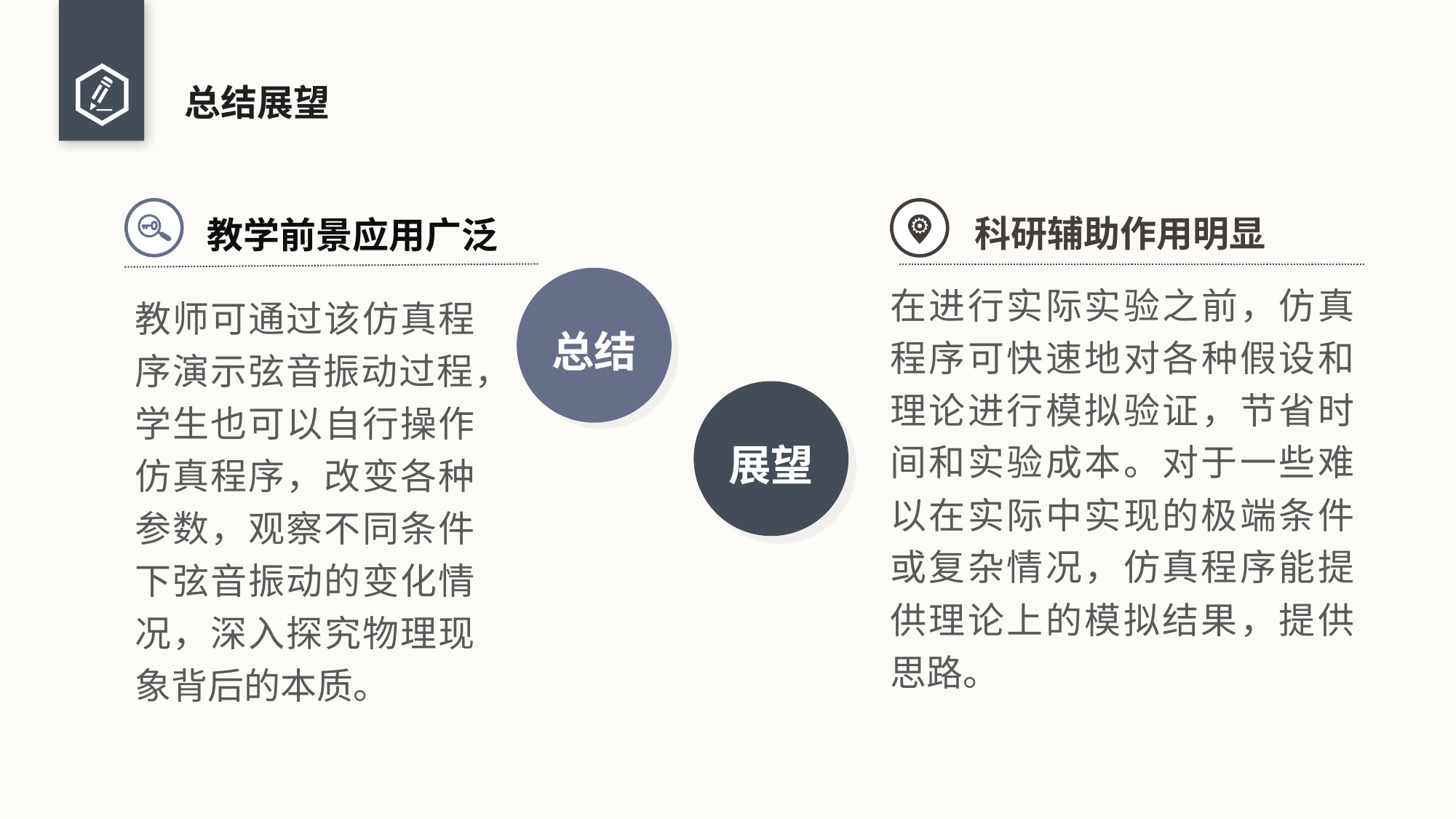

# 总结展望
科研辅助作用明显

教学前景应用广泛
总结
在进行实际实验之前，仿真程序可快速地对各种假设和理论进行模拟验证，节省时间和实验成本。对于一些难以在实际中实现的极端条件或复杂情况，仿真程序能提供理论上的模拟结果，提供思路。
教师可通过该仿真程序演示弦音振动过程，学生也可以自行操作仿真程序，改变各种参数，观察不同条件下弦音振动的变化情况，深入探究物理现象背后的本质。
展望